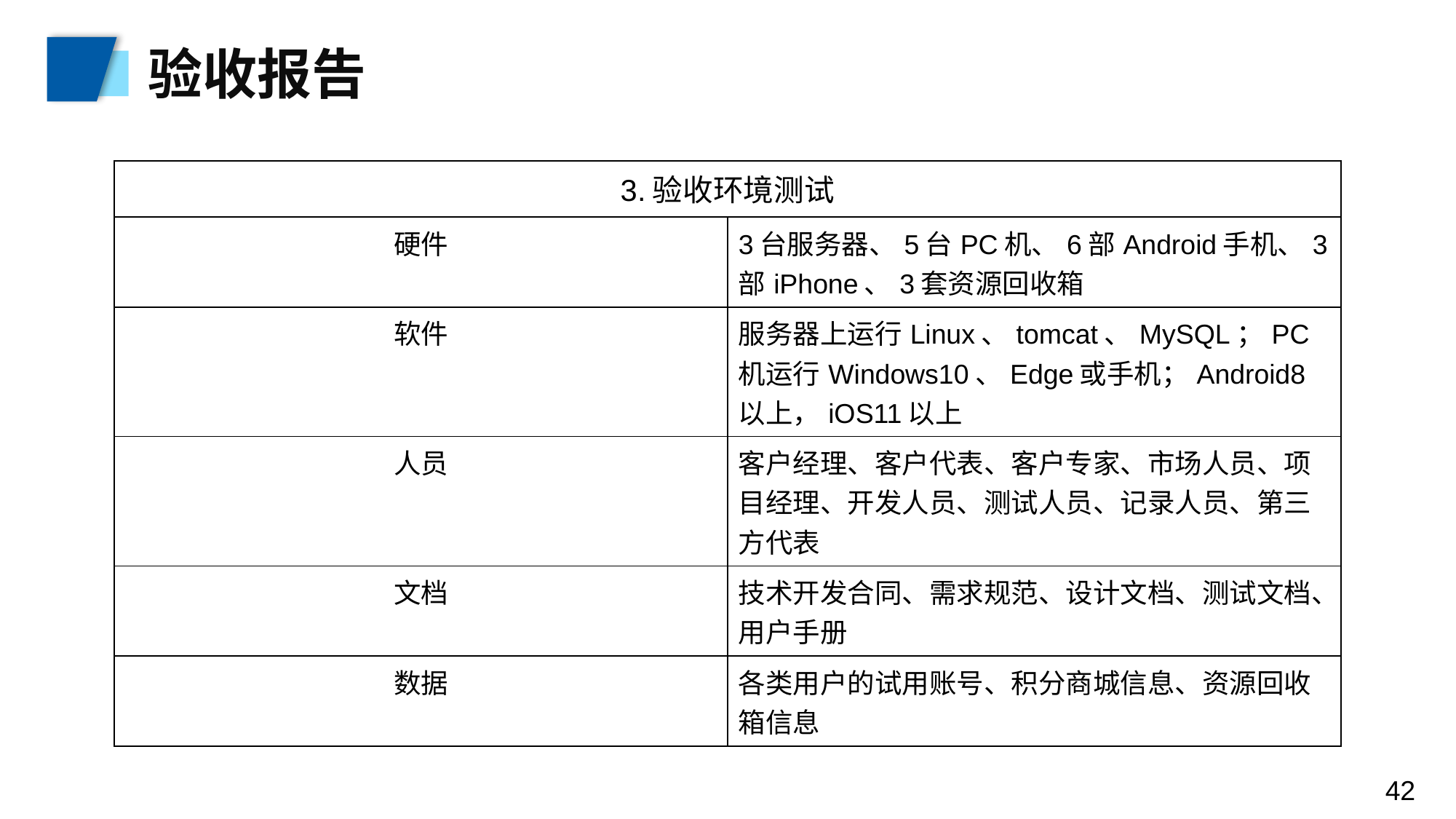

验收报告

| 3.验收环境测试 |  |
| --- | --- |
| 硬件 | 3台服务器、5台PC机、6部Android手机、3部iPhone、3套资源回收箱 |
| 软件 | 服务器上运行Linux、tomcat、MySQL；PC机运行Windows10、Edge或手机；Android8以上，iOS11以上 |
| 人员 | 客户经理、客户代表、客户专家、市场人员、项目经理、开发人员、测试人员、记录人员、第三方代表 |
| 文档 | 技术开发合同、需求规范、设计文档、测试文档、用户手册 |
| 数据 | 各类用户的试用账号、积分商城信息、资源回收箱信息 |
42